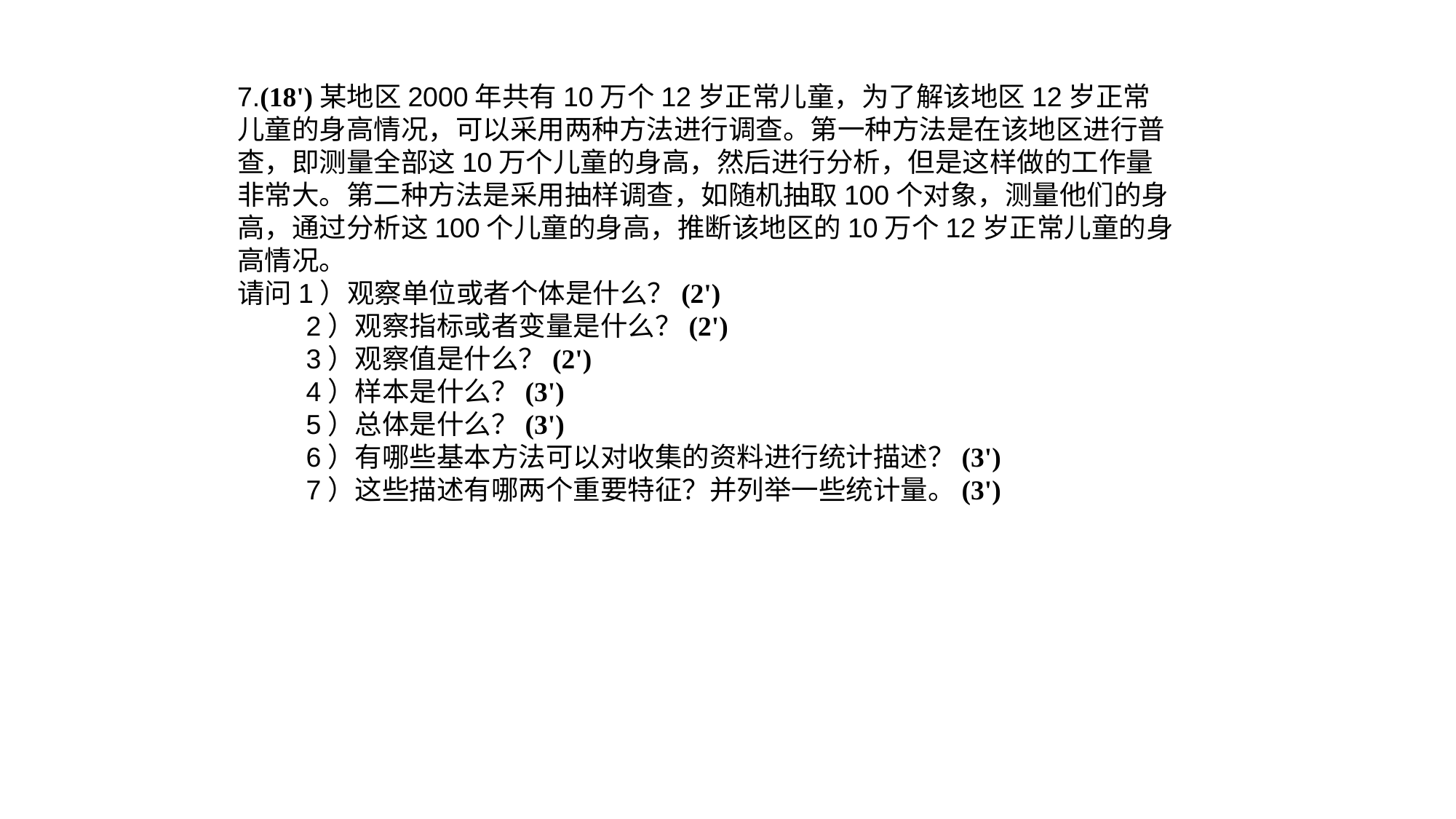

7.(18')某地区2000年共有10万个12岁正常儿童，为了解该地区12岁正常儿童的身高情况，可以采用两种方法进行调查。第一种方法是在该地区进行普查，即测量全部这10万个儿童的身高，然后进行分析，但是这样做的工作量非常大。第二种方法是采用抽样调查，如随机抽取100个对象，测量他们的身高，通过分析这100个儿童的身高，推断该地区的10万个12岁正常儿童的身高情况。
请问1）观察单位或者个体是什么？(2')
         2）观察指标或者变量是什么？(2')
         3）观察值是什么？(2')
         4）样本是什么？(3')
         5）总体是什么？(3')
         6）有哪些基本方法可以对收集的资料进行统计描述？(3')
         7）这些描述有哪两个重要特征？并列举一些统计量。(3')